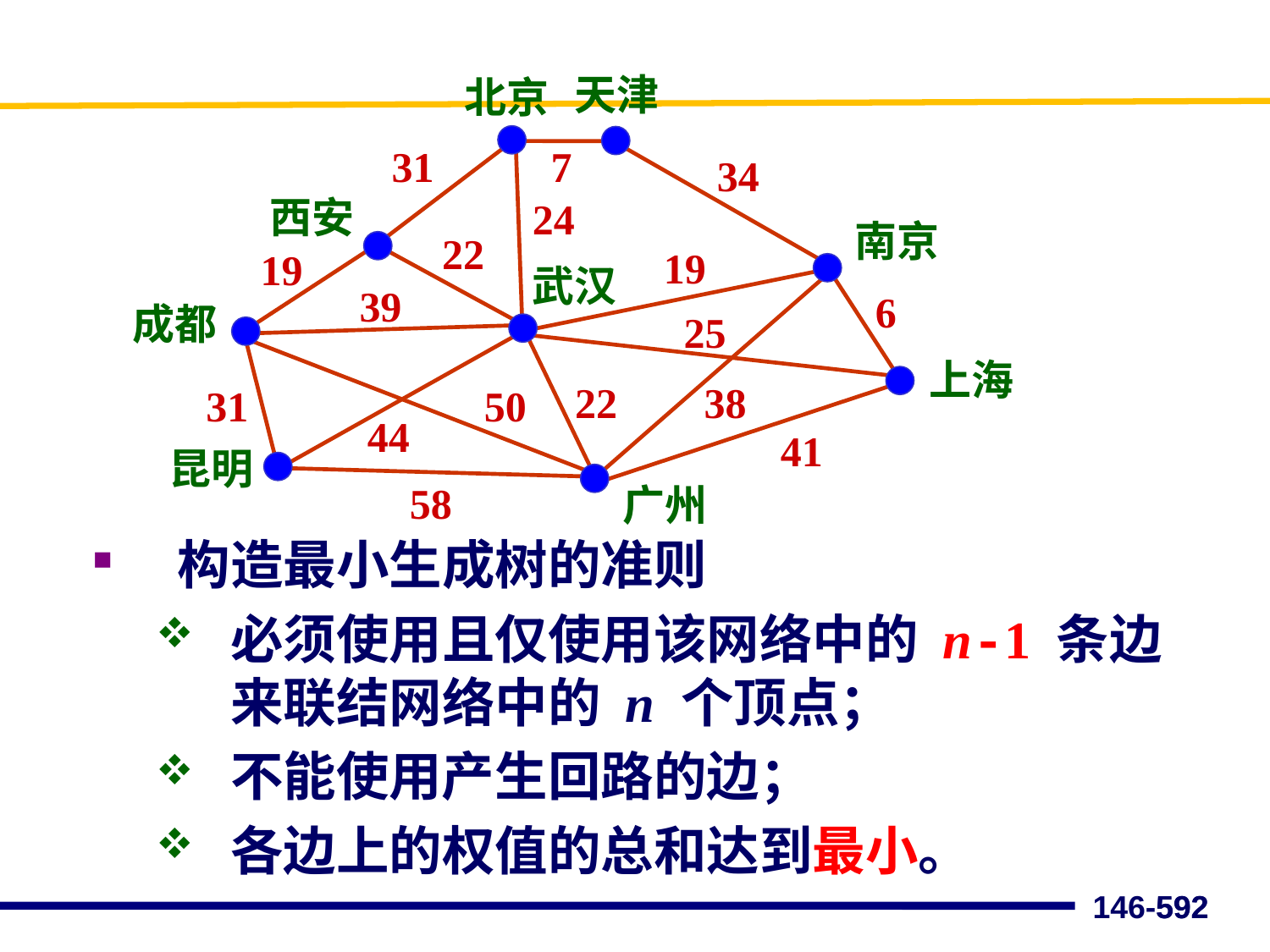

天津
北京

31
7

34

西安
24
南京
22

19
19

武汉

39

6
成都
25

上海

22
38
31
50

44
41
昆明

58
广州
构造最小生成树的准则
必须使用且仅使用该网络中的 n-1 条边来联结网络中的 n 个顶点；
不能使用产生回路的边；
各边上的权值的总和达到最小。
592
146-592